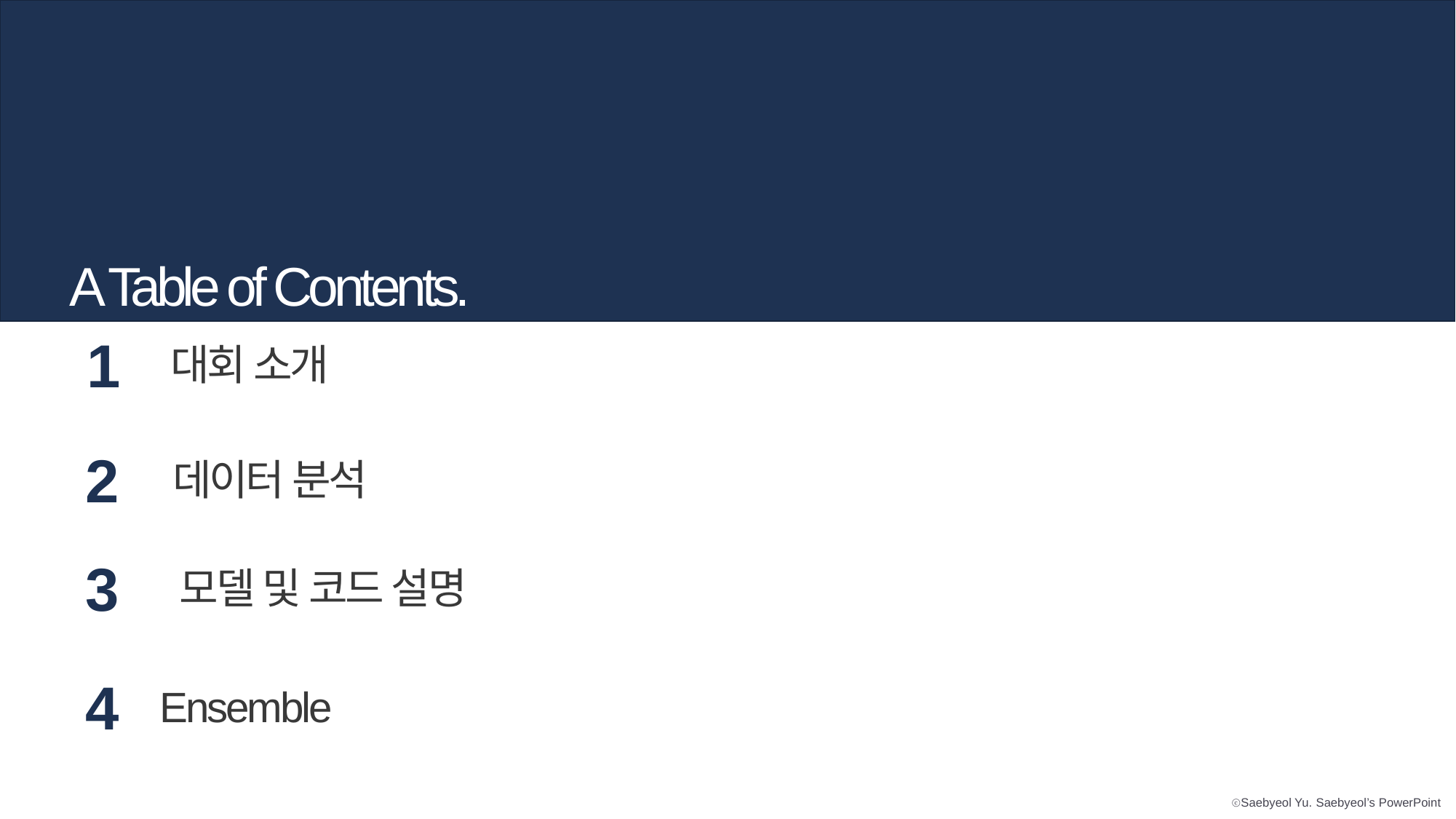

A Table of Contents.
1
대회 소개
2
데이터 분석
3
모델 및 코드 설명
4
Ensemble